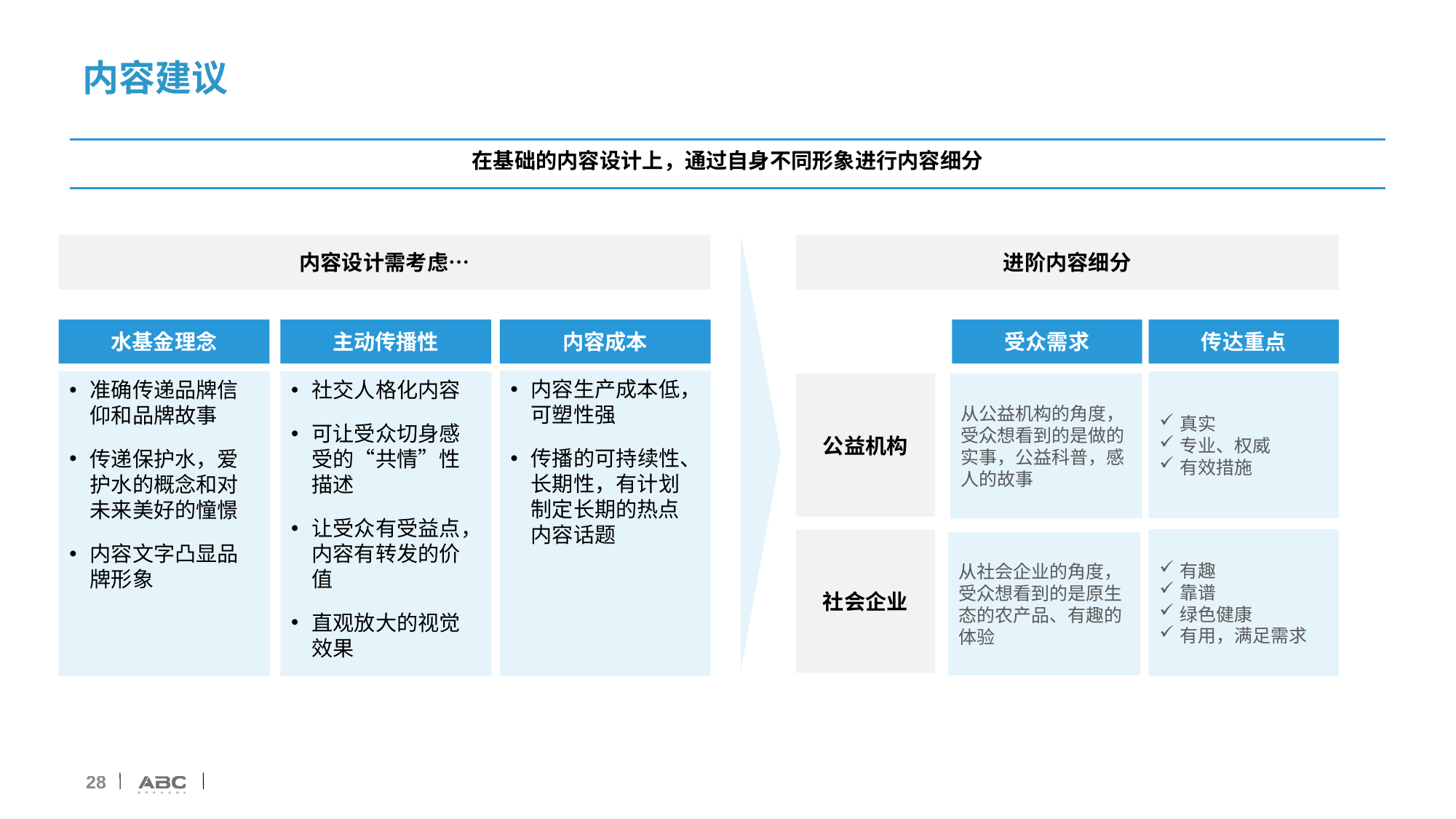

# 内容建议
在基础的内容设计上，通过自身不同形象进行内容细分
进阶内容细分
内容设计需考虑…
传达重点
水基金理念
主动传播性
内容成本
受众需求
内容生产成本低，可塑性强
传播的可持续性、长期性，有计划制定长期的热点内容话题

准确传递品牌信仰和品牌故事
传递保护水，爱护水的概念和对未来美好的憧憬
内容文字凸显品牌形象
社交人格化内容
可让受众切身感受的“共情”性描述
让受众有受益点，内容有转发的价值
直观放大的视觉效果
真实
专业、权威
有效措施
公益机构
从公益机构的角度，受众想看到的是做的实事，公益科普，感人的故事

有趣
靠谱
绿色健康
有用，满足需求
社会企业
从社会企业的角度，受众想看到的是原生态的农产品、有趣的体验

28